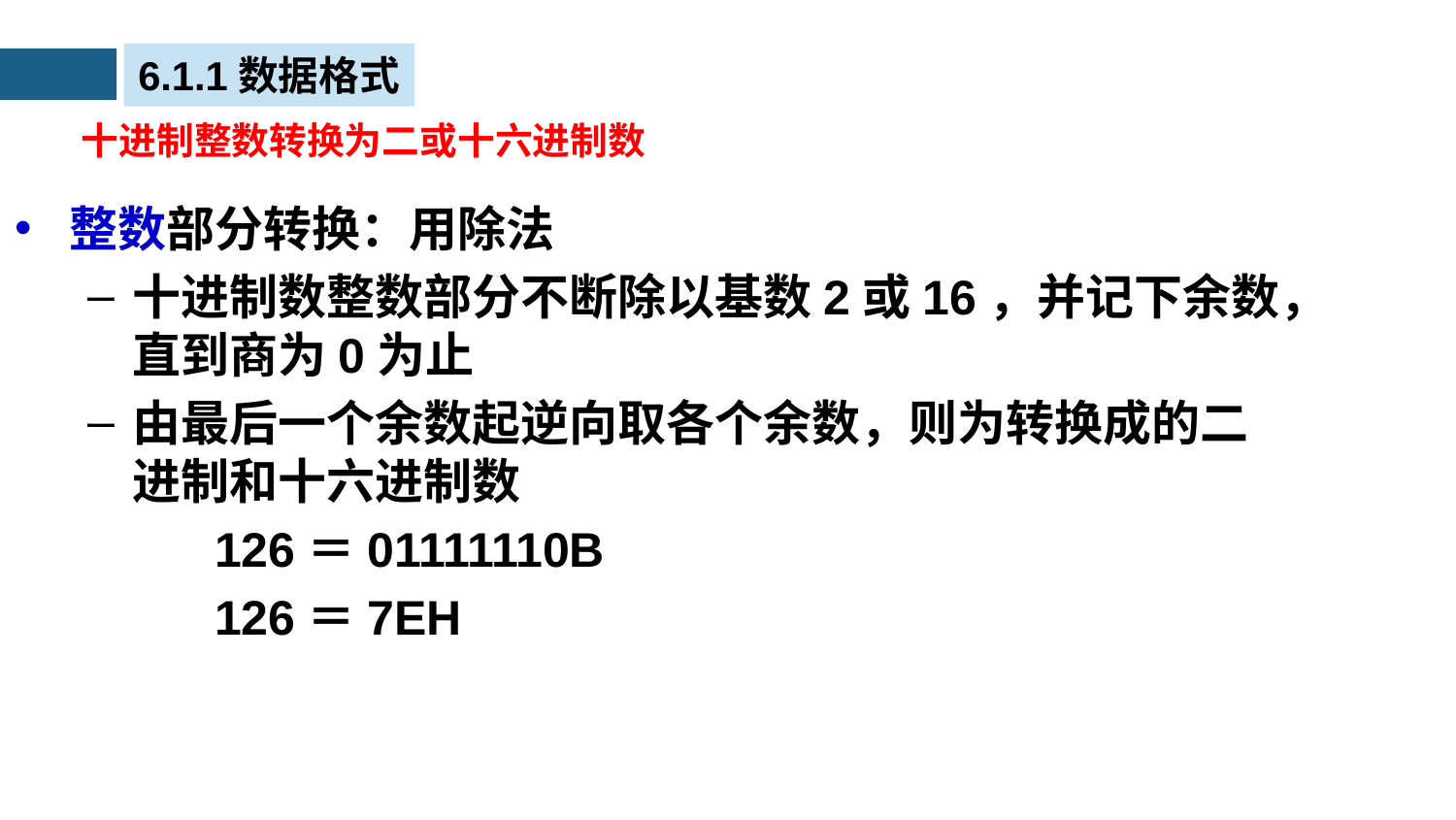

6.1.1数据格式
十进制整数转换为二或十六进制数
整数部分转换：用除法
十进制数整数部分不断除以基数2或16，并记下余数，直到商为0为止
由最后一个余数起逆向取各个余数，则为转换成的二进制和十六进制数
		126＝01111110B
		126＝7EH